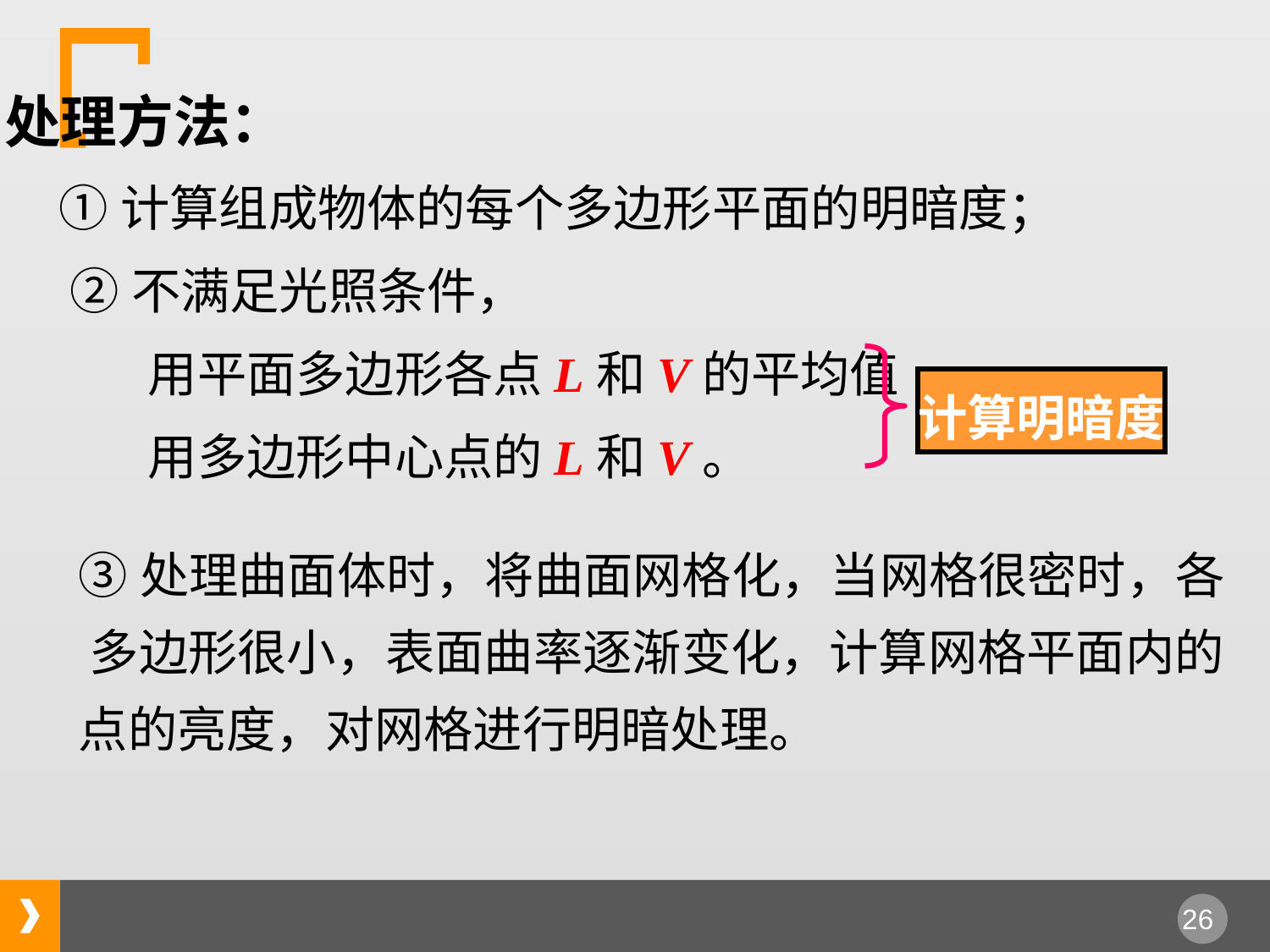

处理方法：
     ①计算组成物体的每个多边形平面的明暗度；
      ②不满足光照条件，
            用平面多边形各点L和V的平均值
            用多边形中心点的L和V。

计算明暗度

③处理曲面体时，将曲面网格化，当网格很密时，各   多边形很小，表面曲率逐渐变化，计算网格平面内的点的亮度，对网格进行明暗处理。